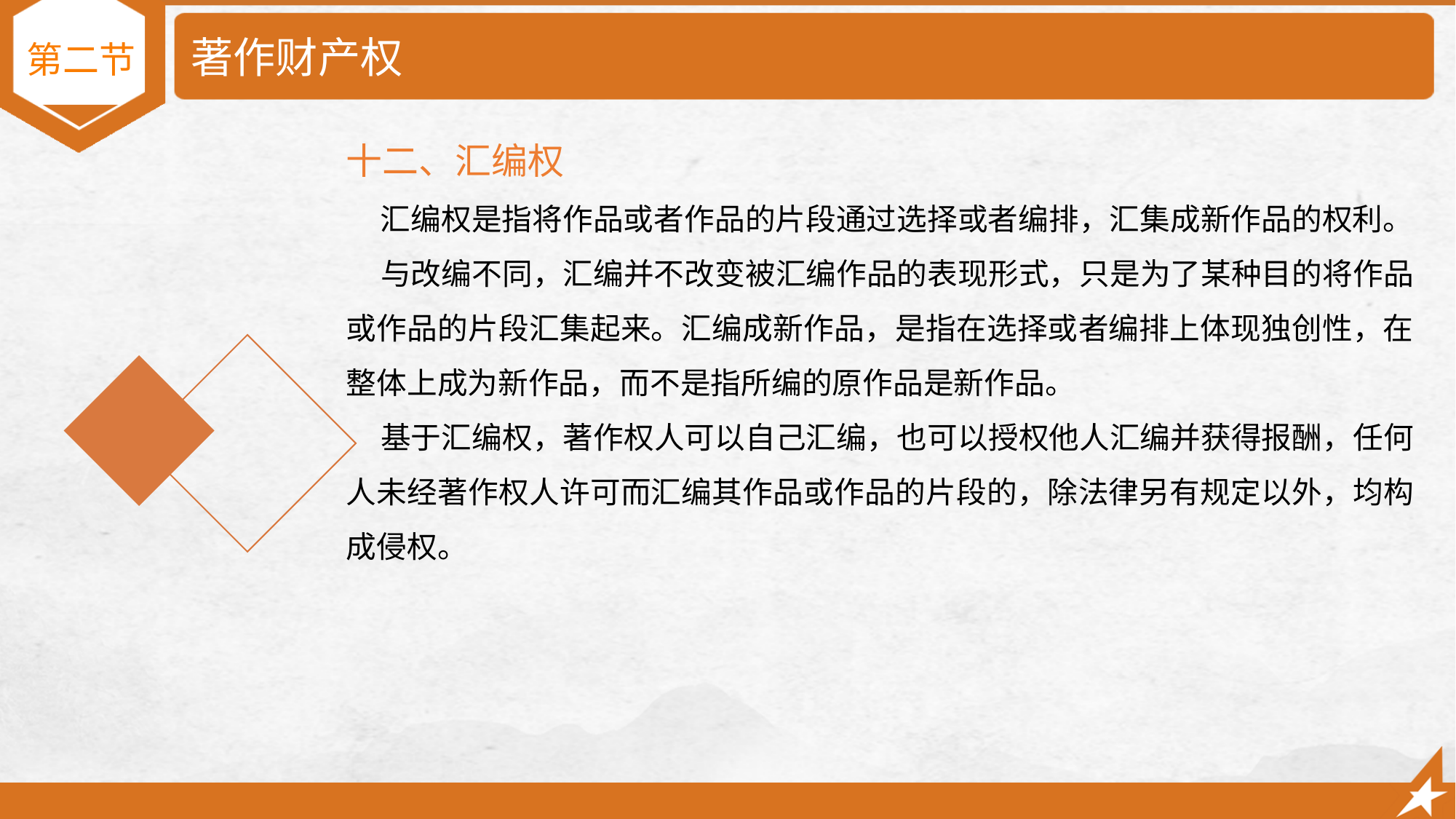

# 著作财产权
第二节
十二、汇编权
    汇编权是指将作品或者作品的片段通过选择或者编排，汇集成新作品的权利。
    与改编不同，汇编并不改变被汇编作品的表现形式，只是为了某种目的将作品或作品的片段汇集起来。汇编成新作品，是指在选择或者编排上体现独创性，在整体上成为新作品，而不是指所编的原作品是新作品。
    基于汇编权，著作权人可以自己汇编，也可以授权他人汇编并获得报酬，任何人未经著作权人许可而汇编其作品或作品的片段的，除法律另有规定以外，均构成侵权。